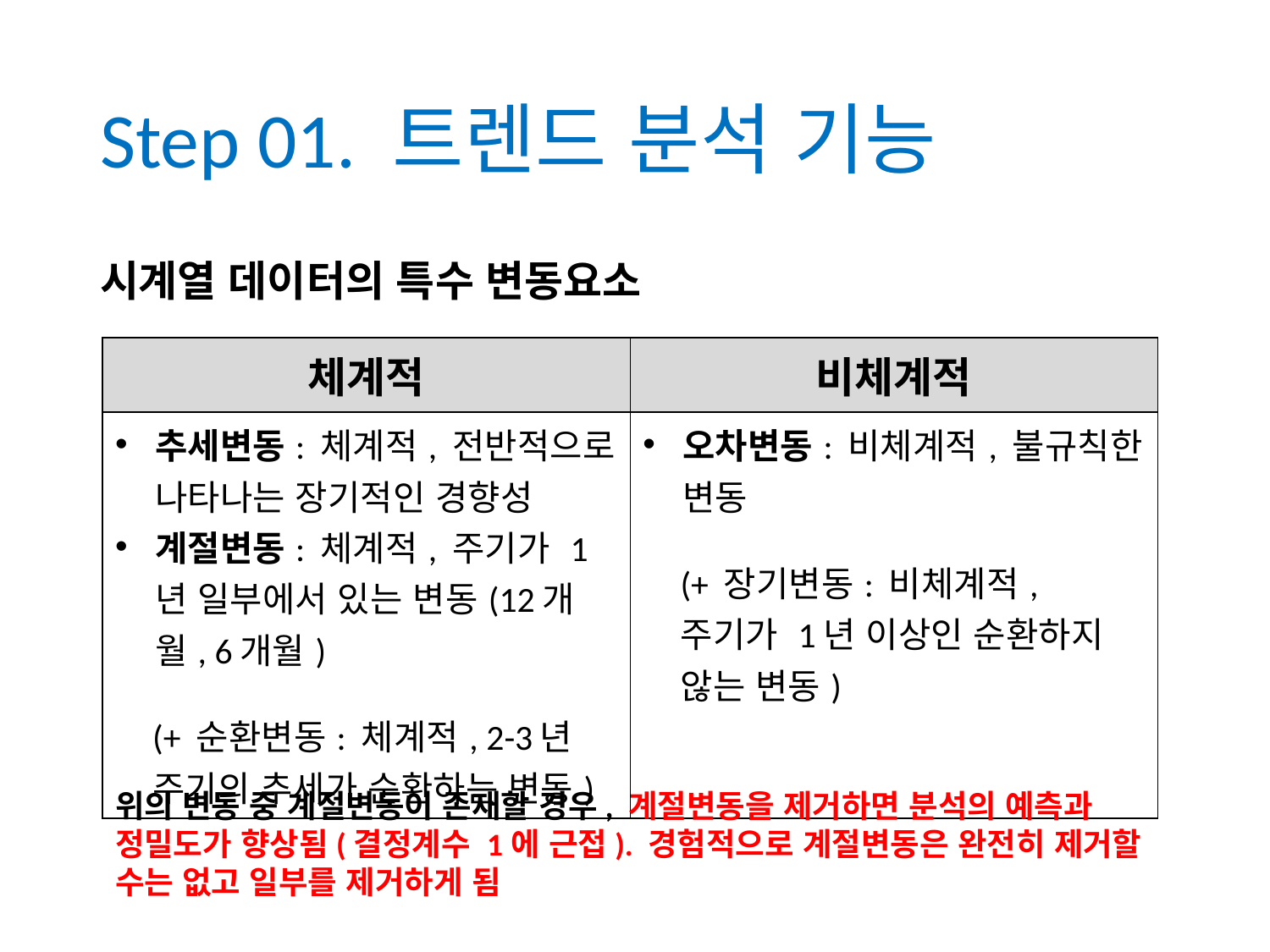

# Step 01. 트렌드 분석 기능
시계열 데이터의 특수 변동요소

| 체계적 | 비체계적 |
| --- | --- |
| 추세변동: 체계적, 전반적으로 나타나는 장기적인 경향성 계절변동: 체계적, 주기가 1년 일부에서 있는 변동(12개월, 6개월) (+ 순환변동: 체계적, 2-3년 주기의 추세가 순환하는 변동) | 오차변동: 비체계적, 불규칙한 변동 (+ 장기변동: 비체계적, 주기가 1년 이상인 순환하지 않는 변동) |
위의 변동 중 계절변동이 존재할 경우, 계절변동을 제거하면 분석의 예측과 정밀도가 향상됨(결정계수 1에 근접). 경험적으로 계절변동은 완전히 제거할 수는 없고 일부를 제거하게 됨